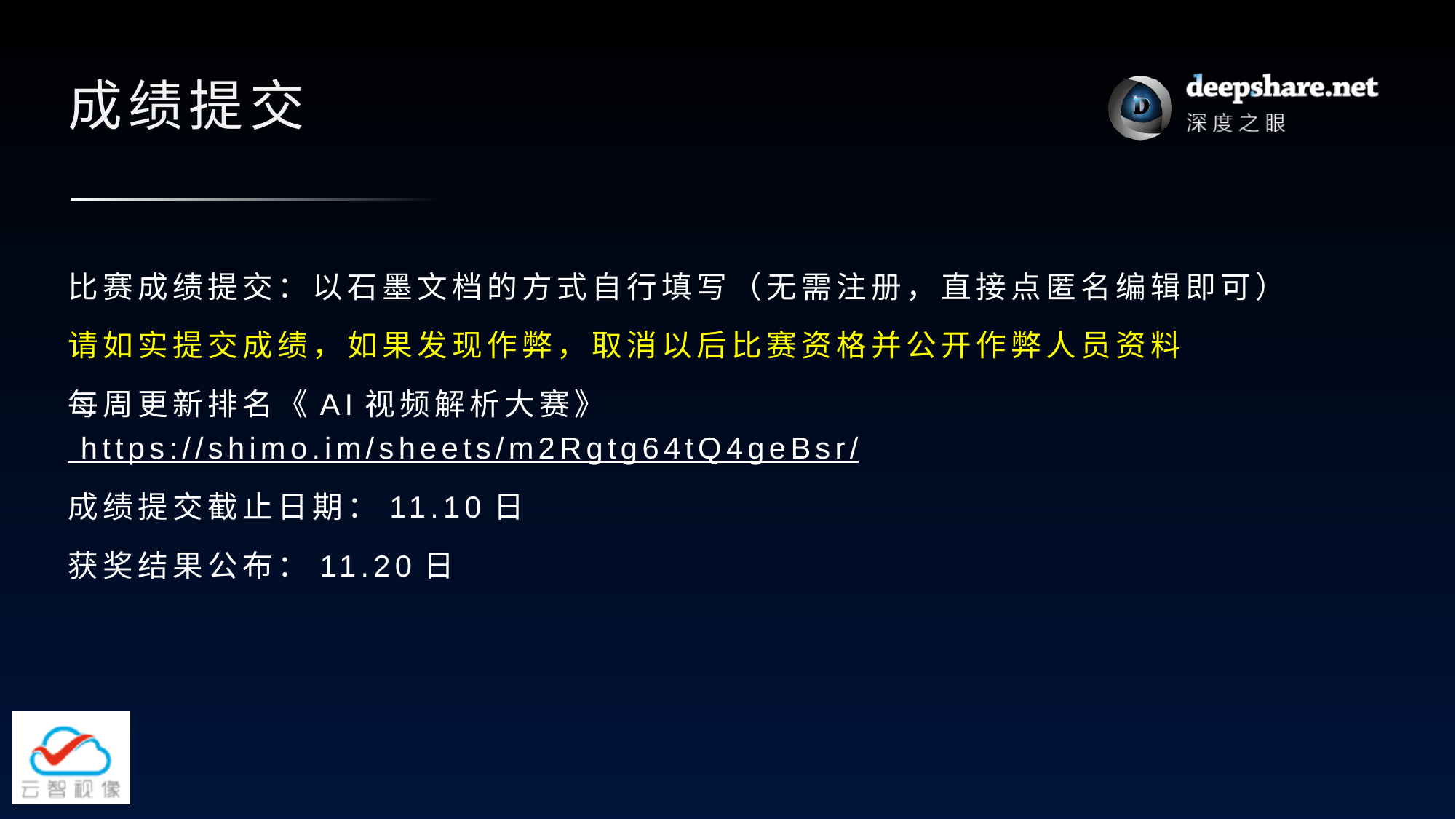

# 成绩提交

比赛成绩提交：以石墨文档的方式自行填写（无需注册，直接点匿名编辑即可）
请如实提交成绩，如果发现作弊，取消以后比赛资格并公开作弊人员资料
每周更新排名《AI视频解析大赛》 https://shimo.im/sheets/m2Rgtg64tQ4geBsr/
成绩提交截止日期：11.10日
获奖结果公布：11.20日